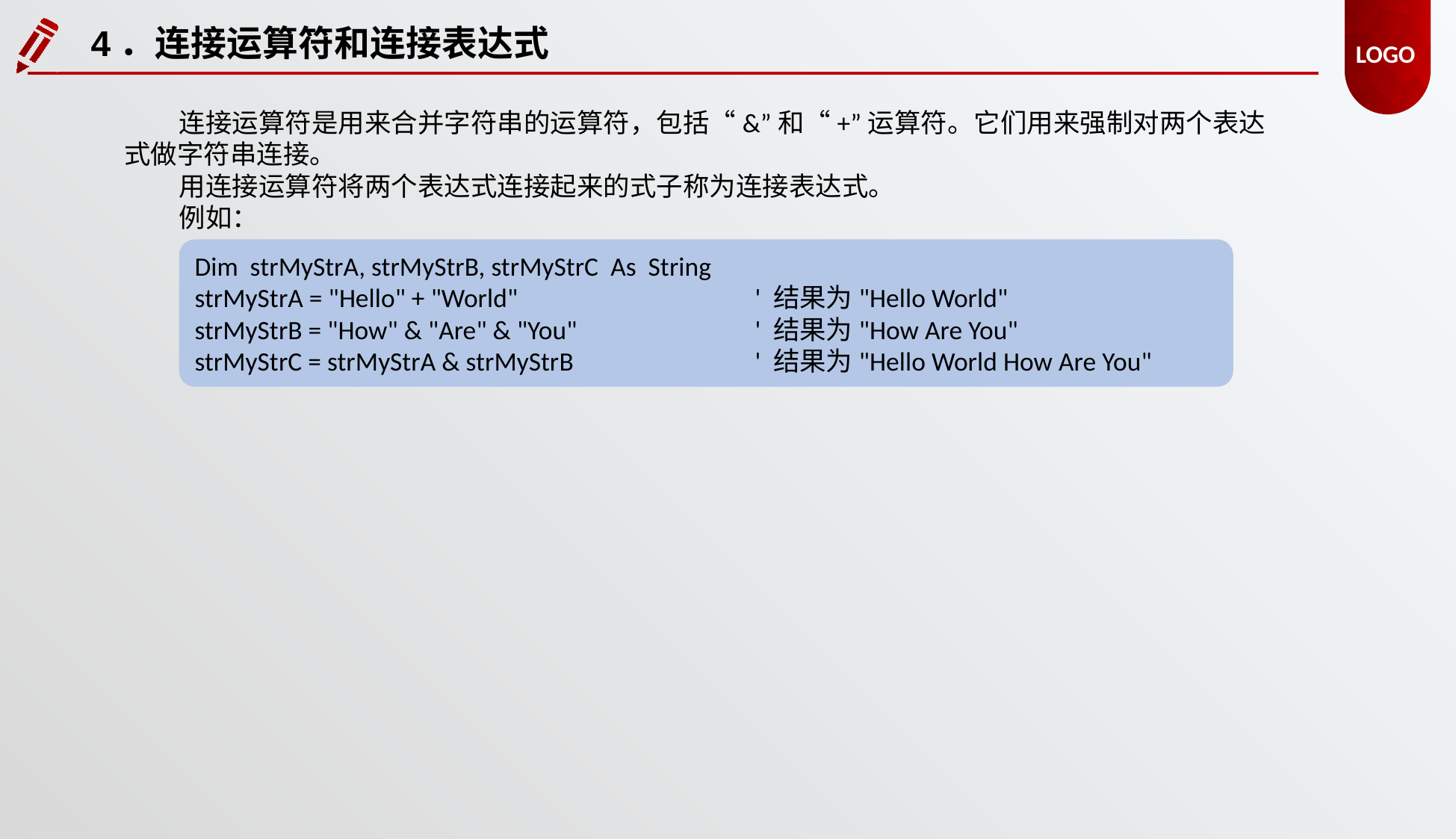

4．连接运算符和连接表达式
连接运算符是用来合并字符串的运算符，包括“&”和“+”运算符。它们用来强制对两个表达式做字符串连接。
用连接运算符将两个表达式连接起来的式子称为连接表达式。
例如：
Dim  strMyStrA, strMyStrB, strMyStrC  As  String
strMyStrA = "Hello" + "World"			' 结果为"Hello World"
strMyStrB = "How" & "Are" & "You"		' 结果为"How Are You"
strMyStrC = strMyStrA & strMyStrB		' 结果为"Hello World How Are You"